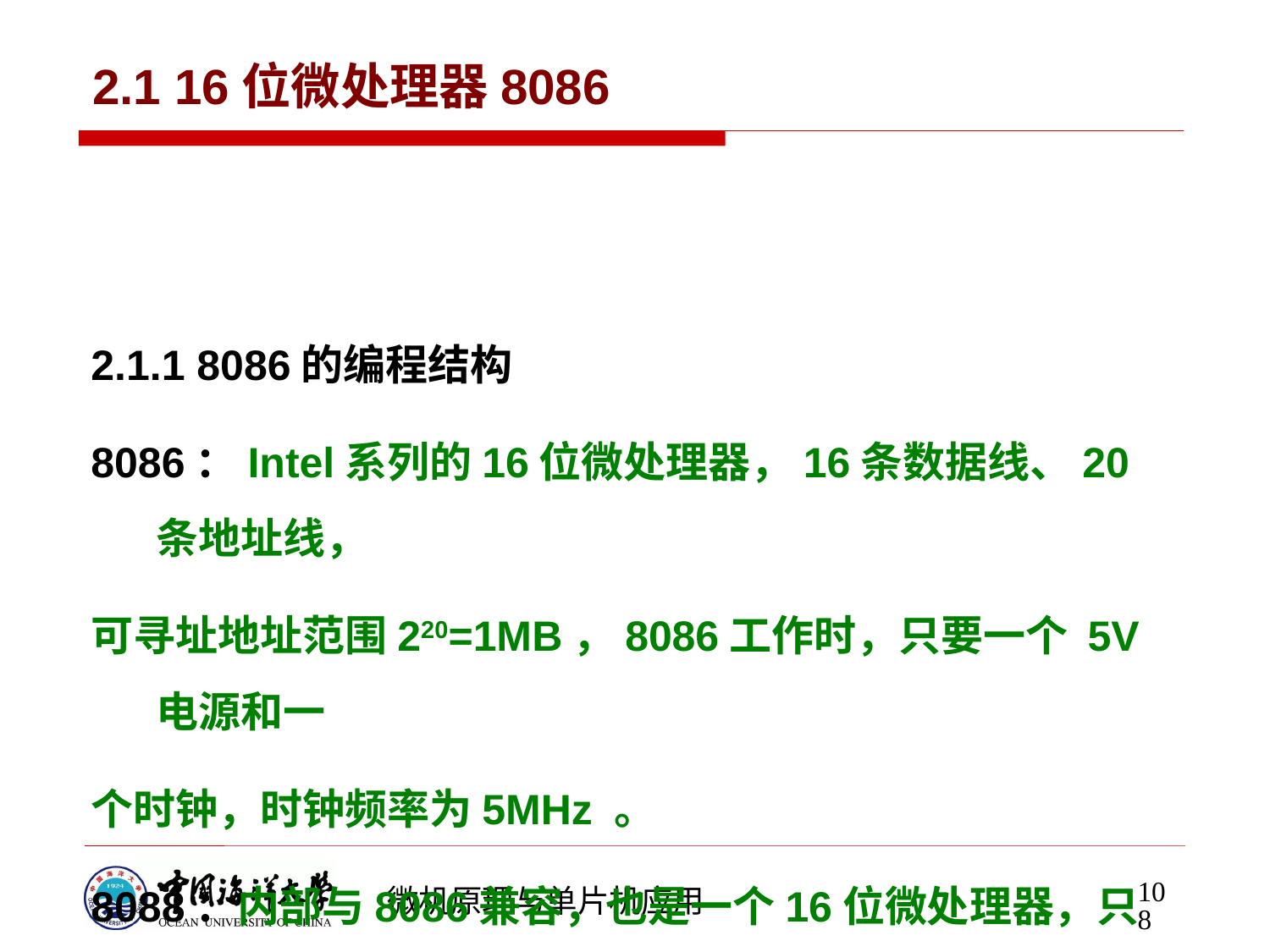

# 2.1 16位微处理器8086
2.1.1 8086的编程结构
8086：Intel系列的16位微处理器，16条数据线、20条地址线，
可寻址地址范围220=1MB，8086工作时，只要一个 5V 电源和一
个时钟，时钟频率为5MHz 。
8088：内部与8086兼容，也是一个16位微处理器，只是外部数据
总线为8位，所以称为准16位微处理器。
8088有20根地址线，可寻址的地址空间达220即1M字节。

108